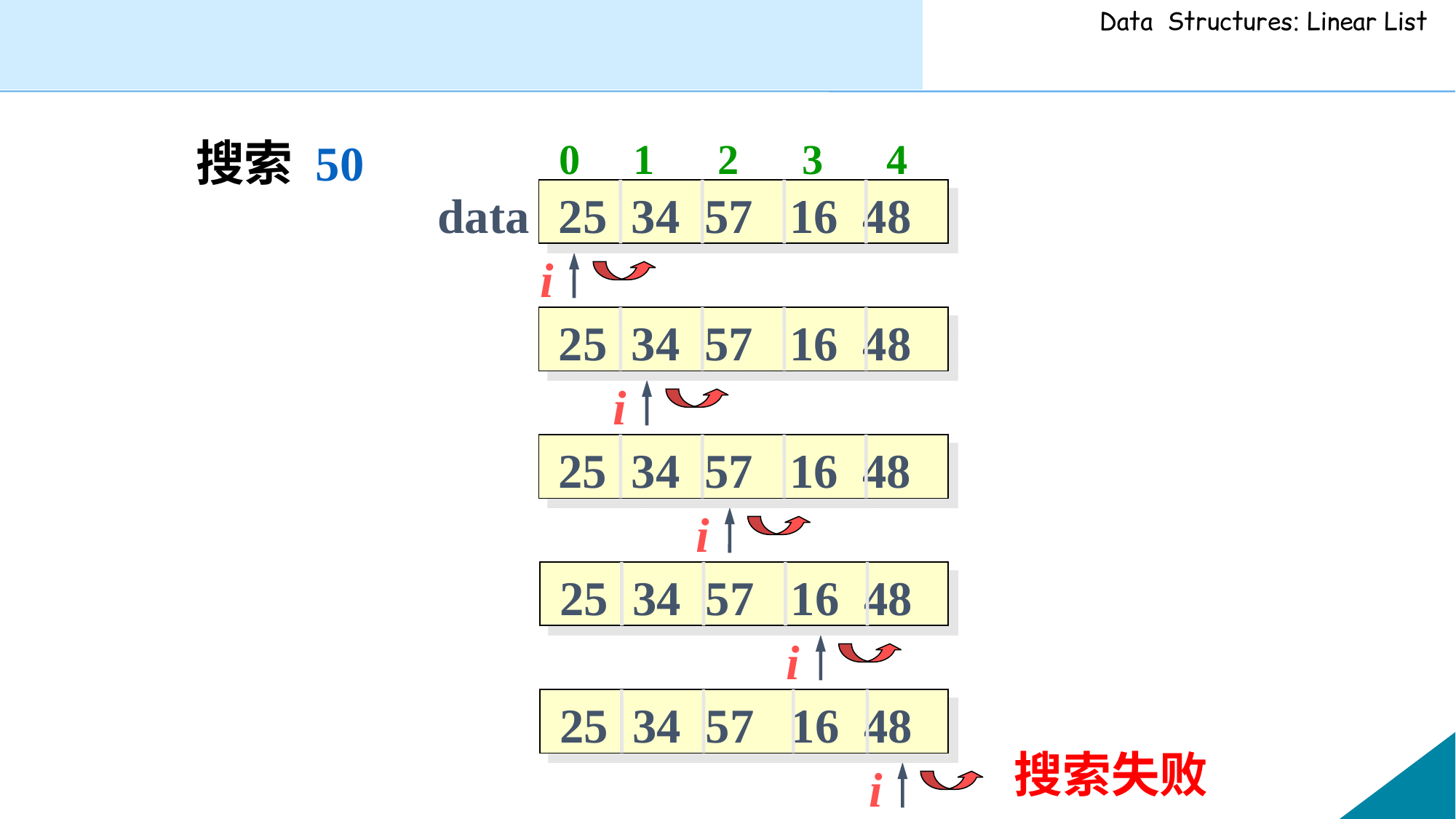

#
0     1      2      3      4
搜索 50
data

25  34  57   16  48

i

25  34  57   16  48

i

25  34  57   16  48

i

25  34  57   16  48

i

25  34  57   16  48

搜索失败
i